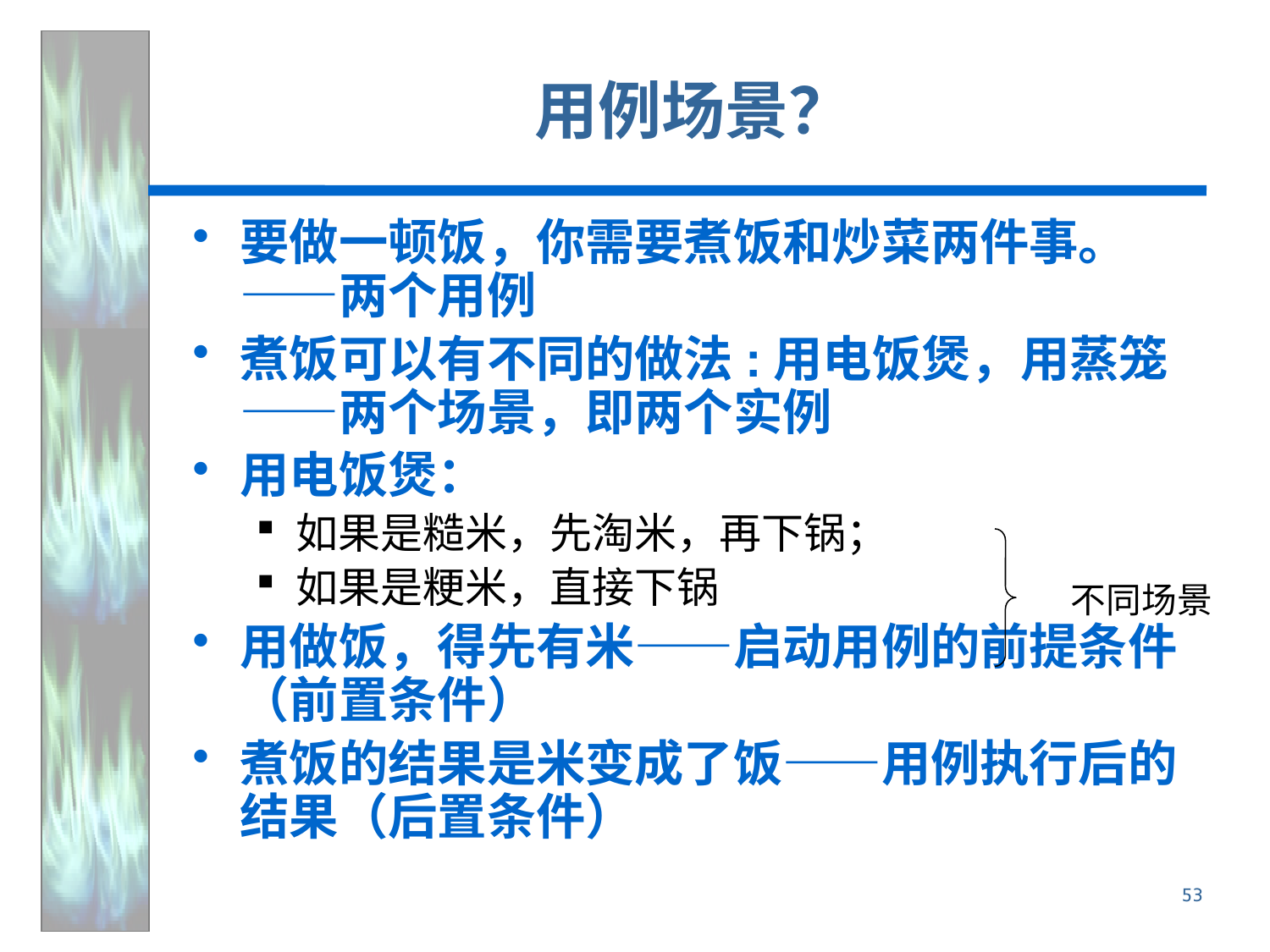

# 用例场景？
要做一顿饭，你需要煮饭和炒菜两件事。——两个用例
煮饭可以有不同的做法:用电饭煲，用蒸笼——两个场景，即两个实例
用电饭煲：
如果是糙米，先淘米，再下锅；
如果是粳米，直接下锅
用做饭，得先有米——启动用例的前提条件（前置条件）
煮饭的结果是米变成了饭——用例执行后的结果（后置条件）

不同场景
53